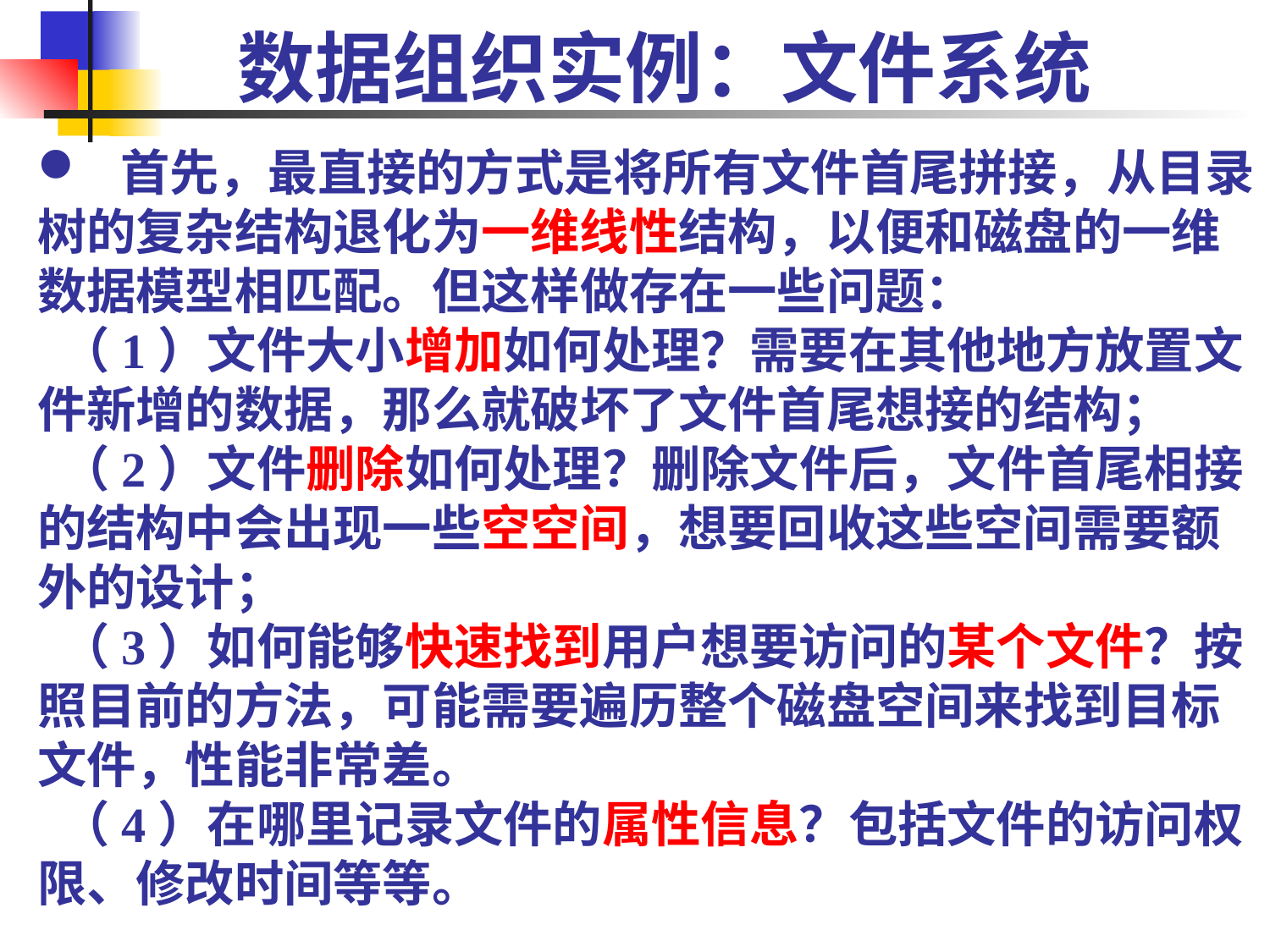

# 数据组织实例：文件系统
  首先，最直接的方式是将所有文件首尾拼接，从目录树的复杂结构退化为一维线性结构，以便和磁盘的一维数据模型相匹配。但这样做存在一些问题：
 （1）文件大小增加如何处理？需要在其他地方放置文件新增的数据，那么就破坏了文件首尾想接的结构；
 （2）文件删除如何处理？删除文件后，文件首尾相接的结构中会出现一些空空间，想要回收这些空间需要额外的设计；
 （3）如何能够快速找到用户想要访问的某个文件？按照目前的方法，可能需要遍历整个磁盘空间来找到目标文件，性能非常差。
 （4）在哪里记录文件的属性信息？包括文件的访问权限、修改时间等等。